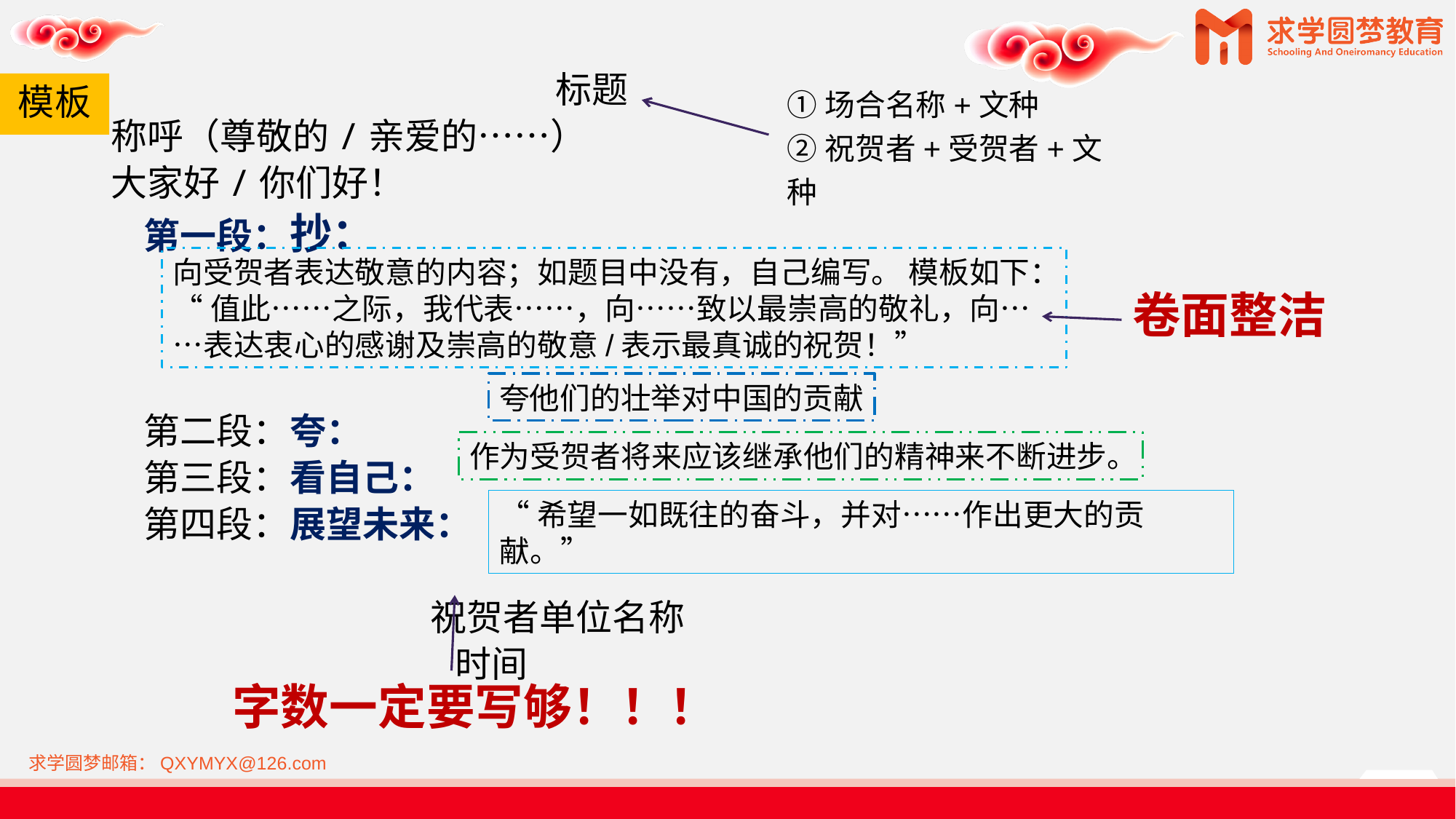

标题
称呼（尊敬的/亲爱的……）
大家好/你们好！
   第一段：抄：

   第二段：夸：
   第三段：看自己：
   第四段：展望未来：

                                      祝贺者单位名称
                                         时间
# 模板
①场合名称+文种
②祝贺者+受贺者+文种
向受贺者表达敬意的内容；如题目中没有，自己编写。 模板如下：
“值此……之际，我代表……，向……致以最崇高的敬礼，向……表达衷心的感谢及崇高的敬意/表示最真诚的祝贺！”
卷面整洁
夸他们的壮举对中国的贡献
作为受贺者将来应该继承他们的精神来不断进步。
“希望一如既往的奋斗，并对……作出更大的贡献。”
字数一定要写够！！！